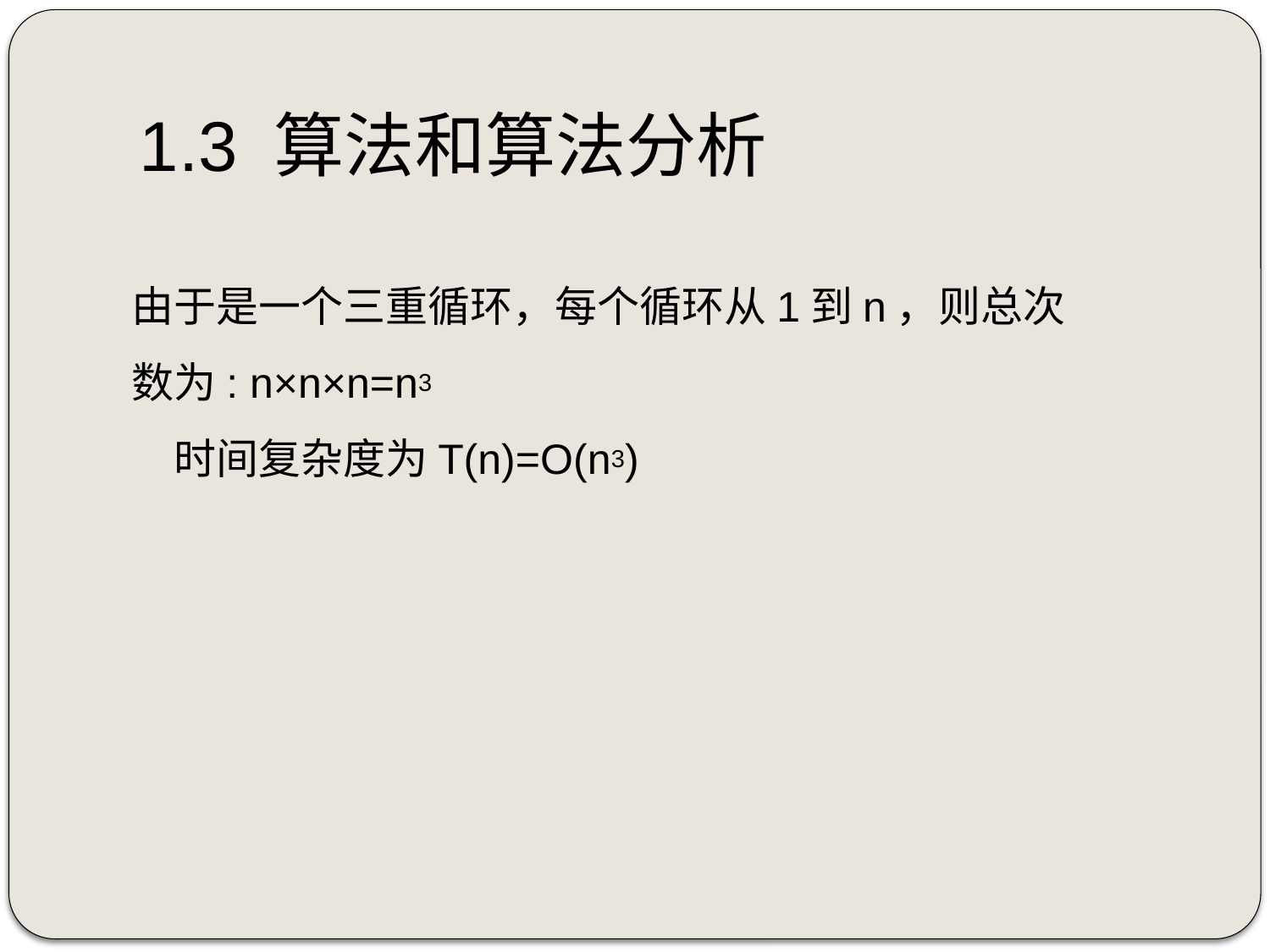

# 1.3 算法和算法分析
由于是一个三重循环，每个循环从1到n，则总次数为: n×n×n=n3
　时间复杂度为T(n)=O(n3)